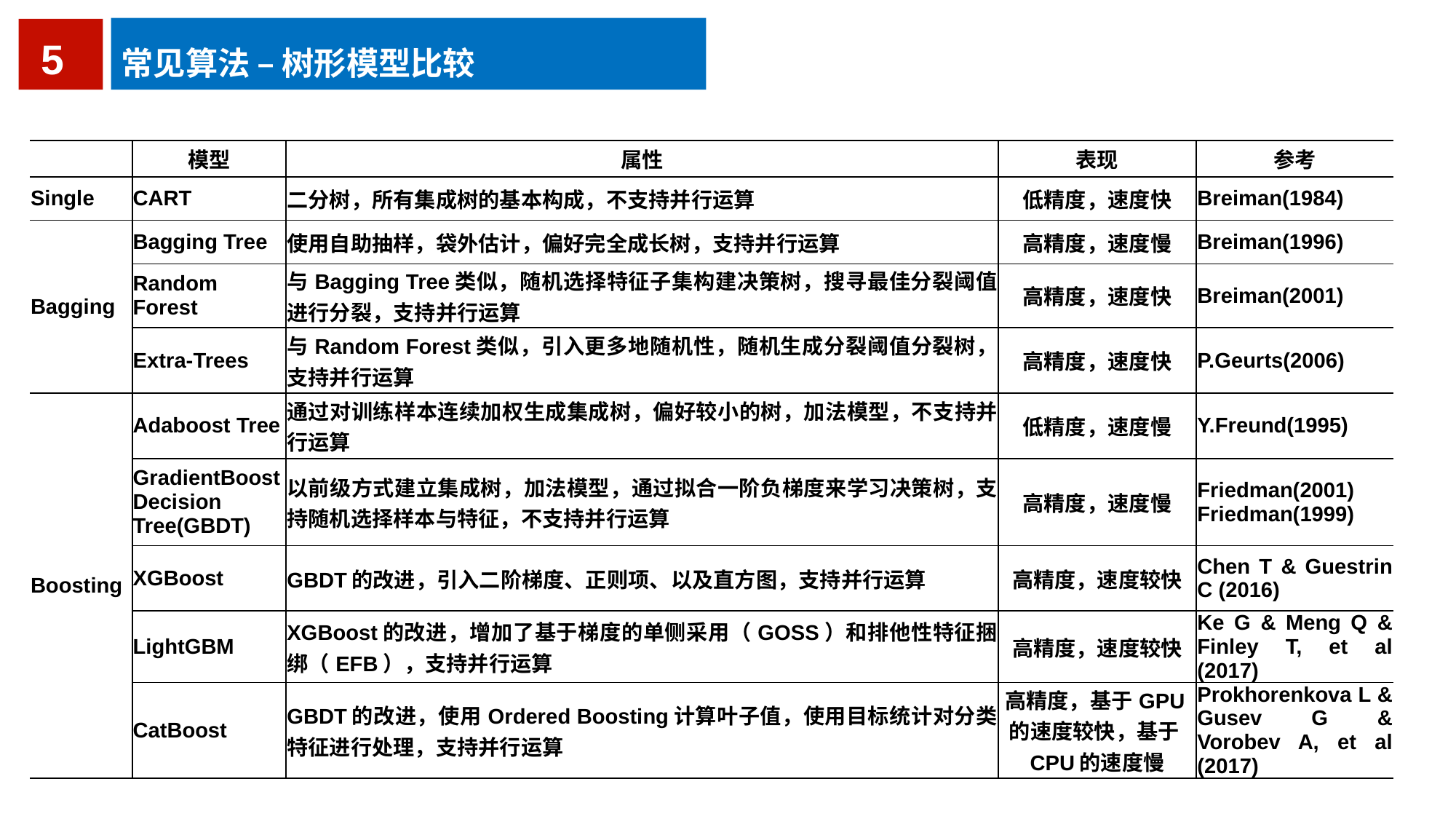

5
常见算法 – 树形模型比较
|  | 模型 | 属性 | 表现 | 参考 |
| --- | --- | --- | --- | --- |
| Single | CART | 二分树，所有集成树的基本构成，不支持并行运算 | 低精度，速度快 | Breiman(1984) |
| Bagging | Bagging Tree | 使用自助抽样，袋外估计，偏好完全成长树，支持并行运算 | 高精度，速度慢 | Breiman(1996) |
|  | Random Forest | 与Bagging Tree类似，随机选择特征子集构建决策树，搜寻最佳分裂阈值进行分裂，支持并行运算 | 高精度，速度快 | Breiman(2001) |
|  | Extra-Trees | 与Random Forest类似，引入更多地随机性，随机生成分裂阈值分裂树，支持并行运算 | 高精度，速度快 | P.Geurts(2006) |
| Boosting | Adaboost Tree | 通过对训练样本连续加权生成集成树，偏好较小的树，加法模型，不支持并行运算 | 低精度，速度慢 | Y.Freund(1995) |
|  | GradientBoost Decision Tree(GBDT) | 以前级方式建立集成树，加法模型，通过拟合一阶负梯度来学习决策树，支持随机选择样本与特征，不支持并行运算 | 高精度，速度慢 | Friedman(2001) Friedman(1999) |
|  | XGBoost | GBDT的改进，引入二阶梯度、正则项、以及直方图，支持并行运算 | 高精度，速度较快 | Chen T & Guestrin C (2016) |
|  | LightGBM | XGBoost的改进，增加了基于梯度的单侧采用（GOSS）和排他性特征捆绑（EFB），支持并行运算 | 高精度，速度较快 | Ke G & Meng Q & Finley T, et al (2017) |
|  | CatBoost | GBDT的改进，使用Ordered Boosting计算叶子值，使用目标统计对分类特征进行处理，支持并行运算 | 高精度，基于GPU的速度较快，基于CPU的速度慢 | Prokhorenkova L & Gusev G & Vorobev A, et al (2017) |